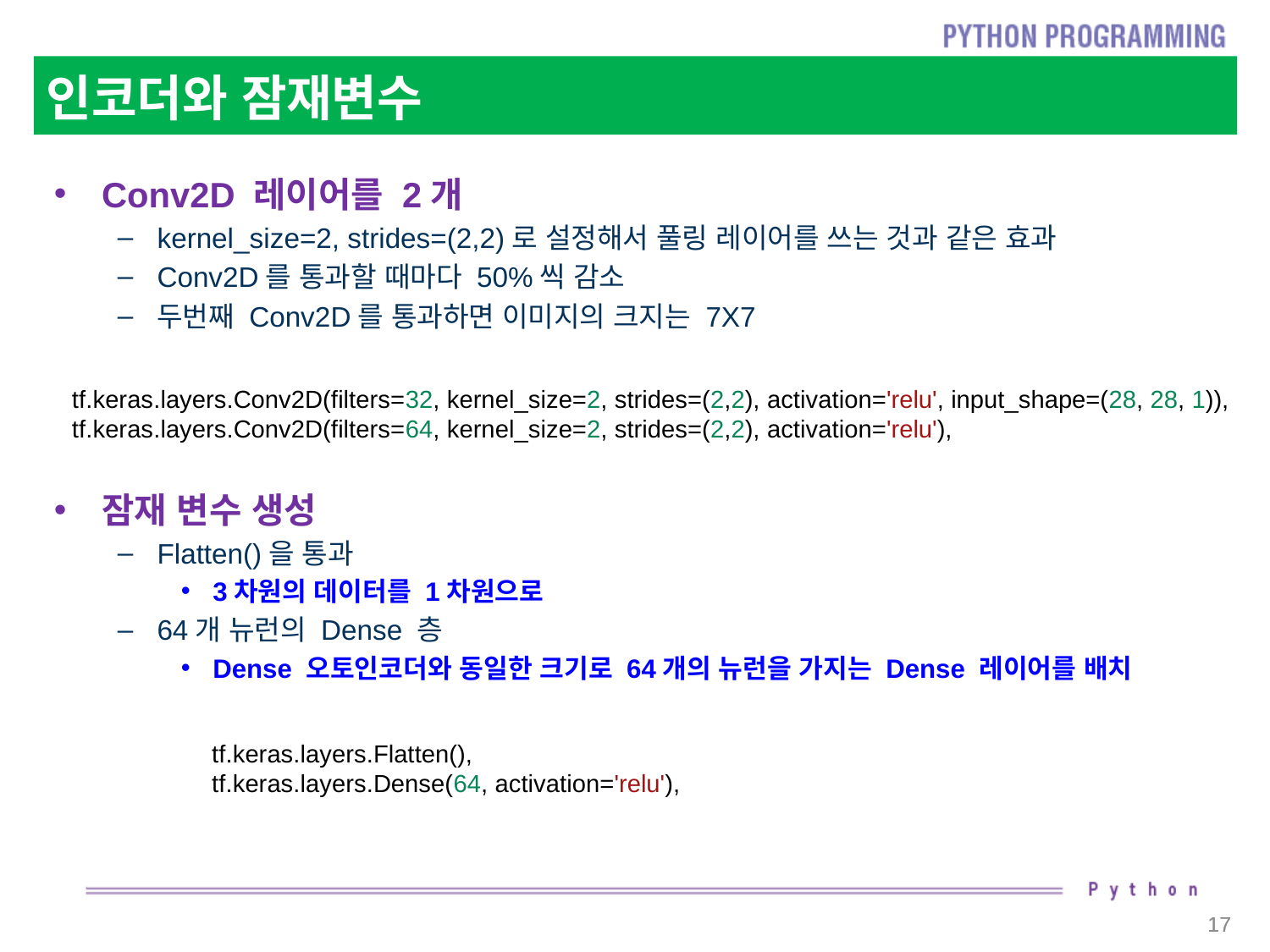

# 인코더와 잠재변수
Conv2D 레이어를 2개
kernel_size=2, strides=(2,2)로 설정해서 풀링 레이어를 쓰는 것과 같은 효과
Conv2D를 통과할 때마다 50%씩 감소
두번째 Conv2D를 통과하면 이미지의 크지는 7X7

잠재 변수 생성
Flatten()을 통과
3차원의 데이터를 1차원으로
64개 뉴런의 Dense 층
Dense 오토인코더와 동일한 크기로 64개의 뉴런을 가지는 Dense 레이어를 배치

tf.keras.layers.Conv2D(filters=32, kernel_size=2, strides=(2,2), activation='relu', input_shape=(28, 28, 1)),
tf.keras.layers.Conv2D(filters=64, kernel_size=2, strides=(2,2), activation='relu'),
tf.keras.layers.Flatten(),
tf.keras.layers.Dense(64, activation='relu'),
17